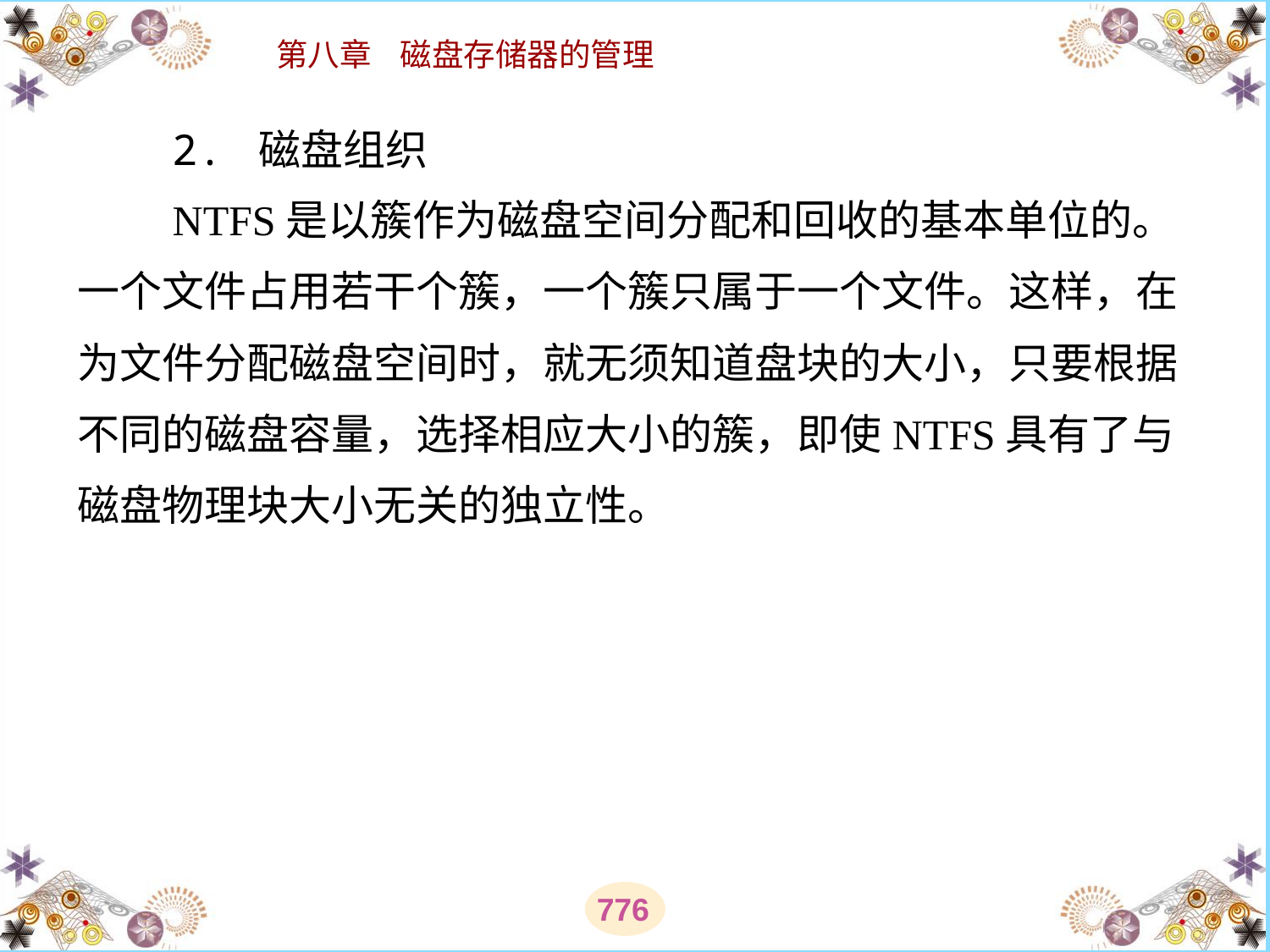

# 2. 磁盘组织 　　NTFS是以簇作为磁盘空间分配和回收的基本单位的。一个文件占用若干个簇，一个簇只属于一个文件。这样，在为文件分配磁盘空间时，就无须知道盘块的大小，只要根据不同的磁盘容量，选择相应大小的簇，即使NTFS具有了与磁盘物理块大小无关的独立性。